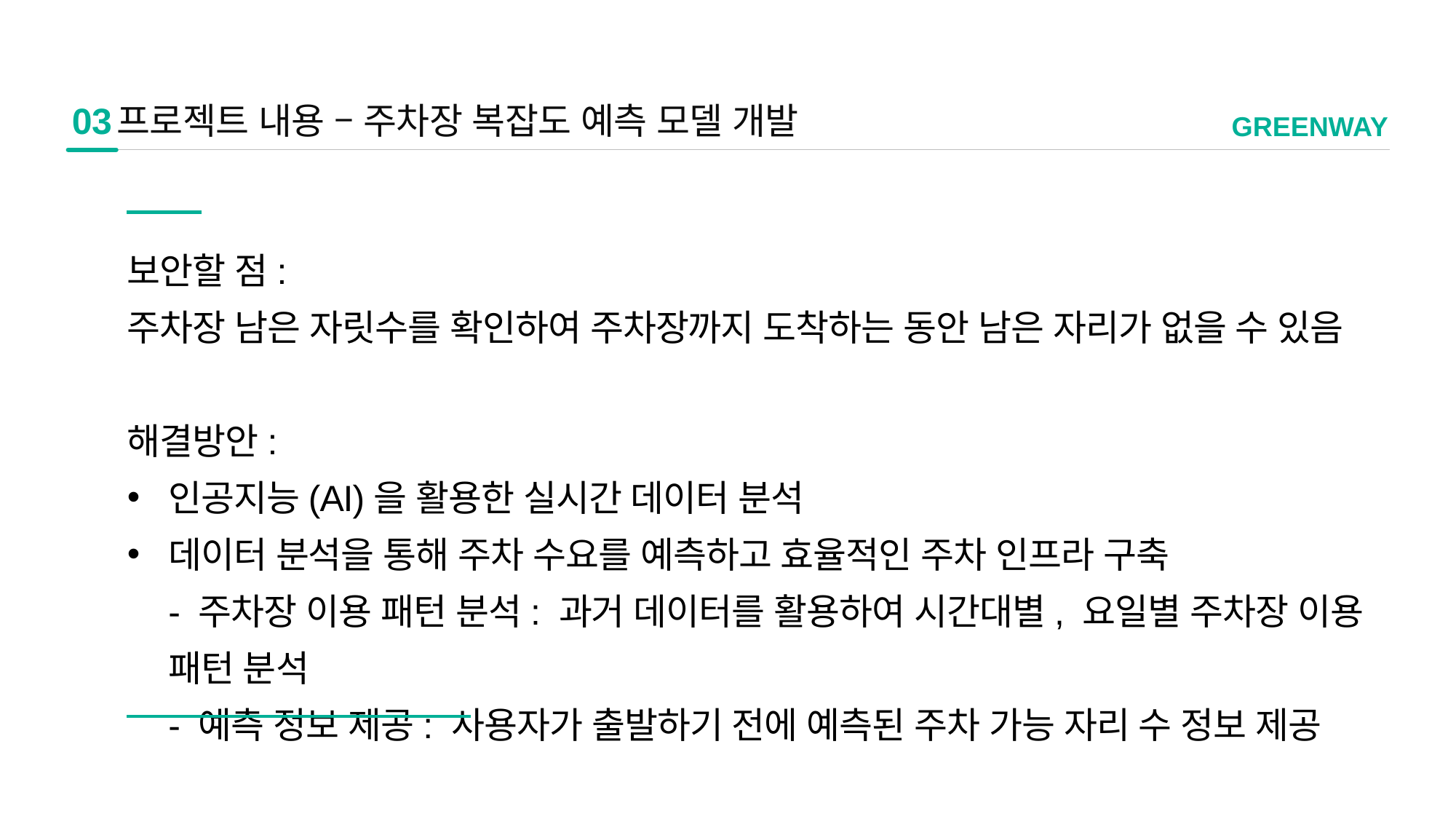

03
프로젝트 내용 – 주차장 복잡도 예측 모델 개발
GREENWAY
보안할 점:
주차장 남은 자릿수를 확인하여 주차장까지 도착하는 동안 남은 자리가 없을 수 있음

해결방안:
인공지능(AI)을 활용한 실시간 데이터 분석
데이터 분석을 통해 주차 수요를 예측하고 효율적인 주차 인프라 구축
- 주차장 이용 패턴 분석: 과거 데이터를 활용하여 시간대별, 요일별 주차장 이용 패턴 분석
- 예측 정보 제공: 사용자가 출발하기 전에 예측된 주차 가능 자리 수 정보 제공